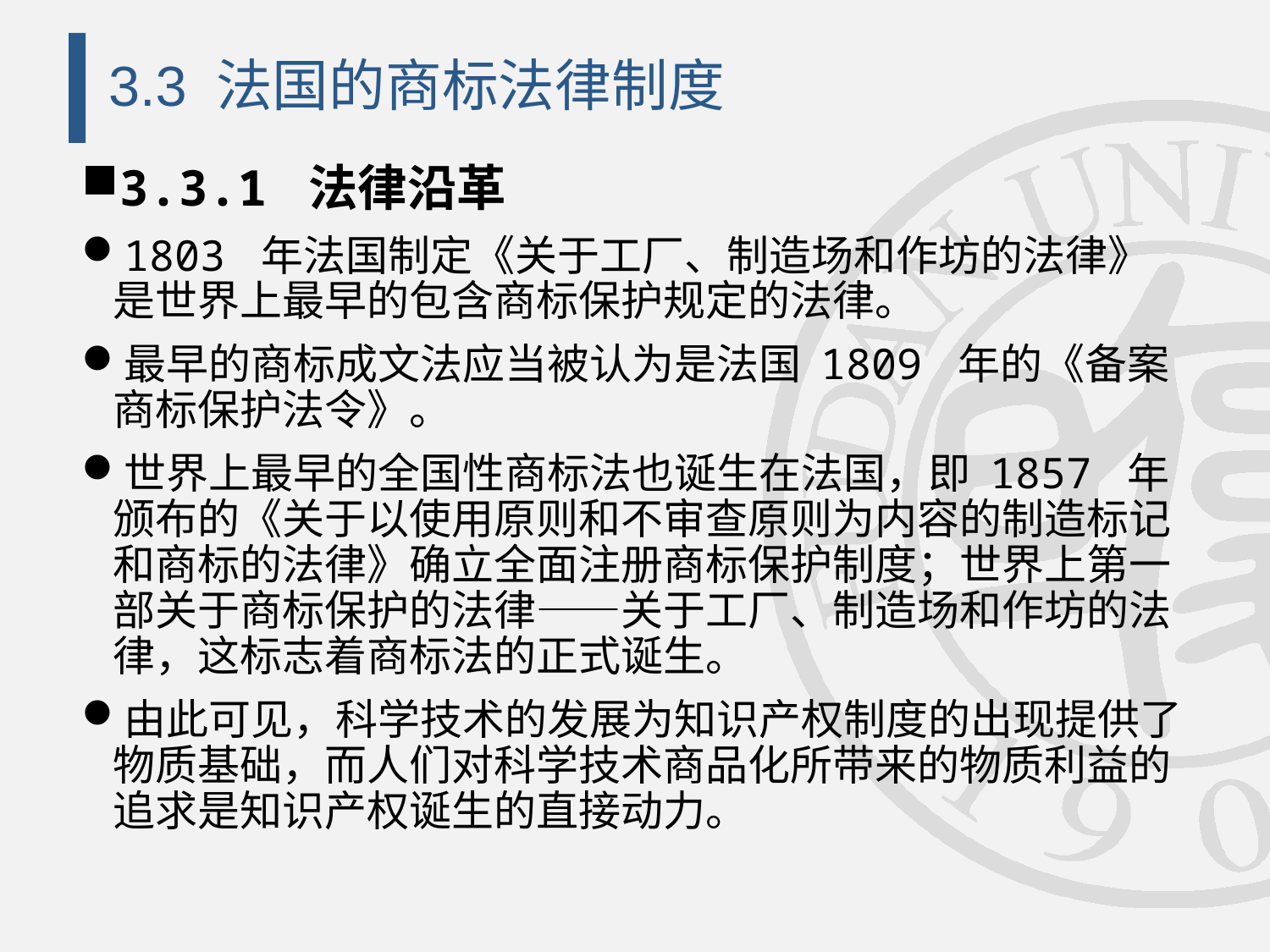

# 3.3 法国的商标法律制度
3.3.1 法律沿革
1803 年法国制定《关于工厂、制造场和作坊的法律》是世界上最早的包含商标保护规定的法律。
最早的商标成文法应当被认为是法国 1809 年的《备案商标保护法令》。
世界上最早的全国性商标法也诞生在法国，即 1857 年颁布的《关于以使用原则和不审查原则为内容的制造标记和商标的法律》确立全面注册商标保护制度；世界上第一部关于商标保护的法律——关于工厂、制造场和作坊的法律，这标志着商标法的正式诞生。
由此可见，科学技术的发展为知识产权制度的出现提供了物质基础，而人们对科学技术商品化所带来的物质利益的追求是知识产权诞生的直接动力。